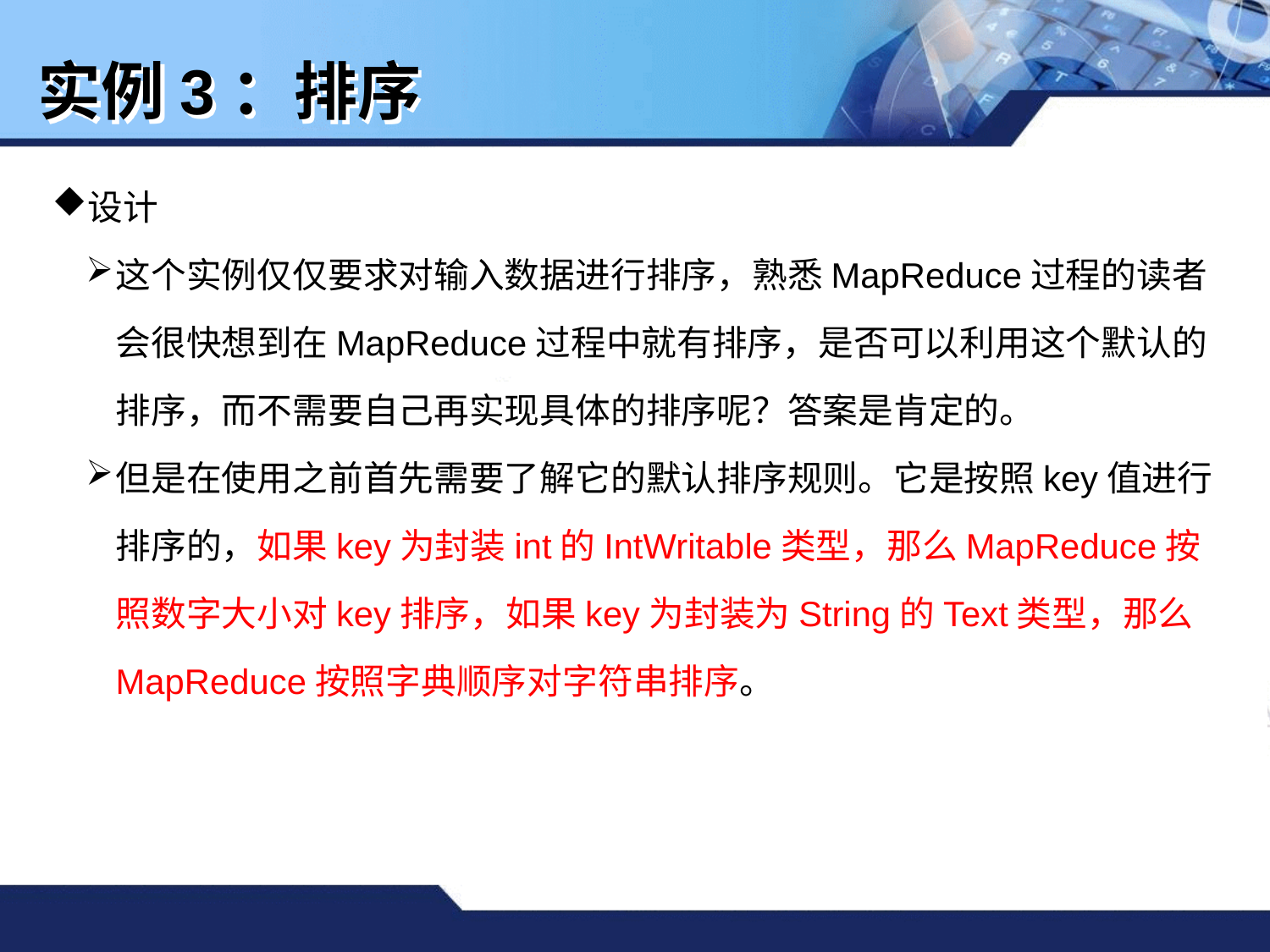

# 实例3：排序
设计
这个实例仅仅要求对输入数据进行排序，熟悉MapReduce过程的读者会很快想到在MapReduce过程中就有排序，是否可以利用这个默认的排序，而不需要自己再实现具体的排序呢？答案是肯定的。
但是在使用之前首先需要了解它的默认排序规则。它是按照key值进行排序的，如果key为封装int的IntWritable类型，那么MapReduce按照数字大小对key排序，如果key为封装为String的Text类型，那么MapReduce按照字典顺序对字符串排序。